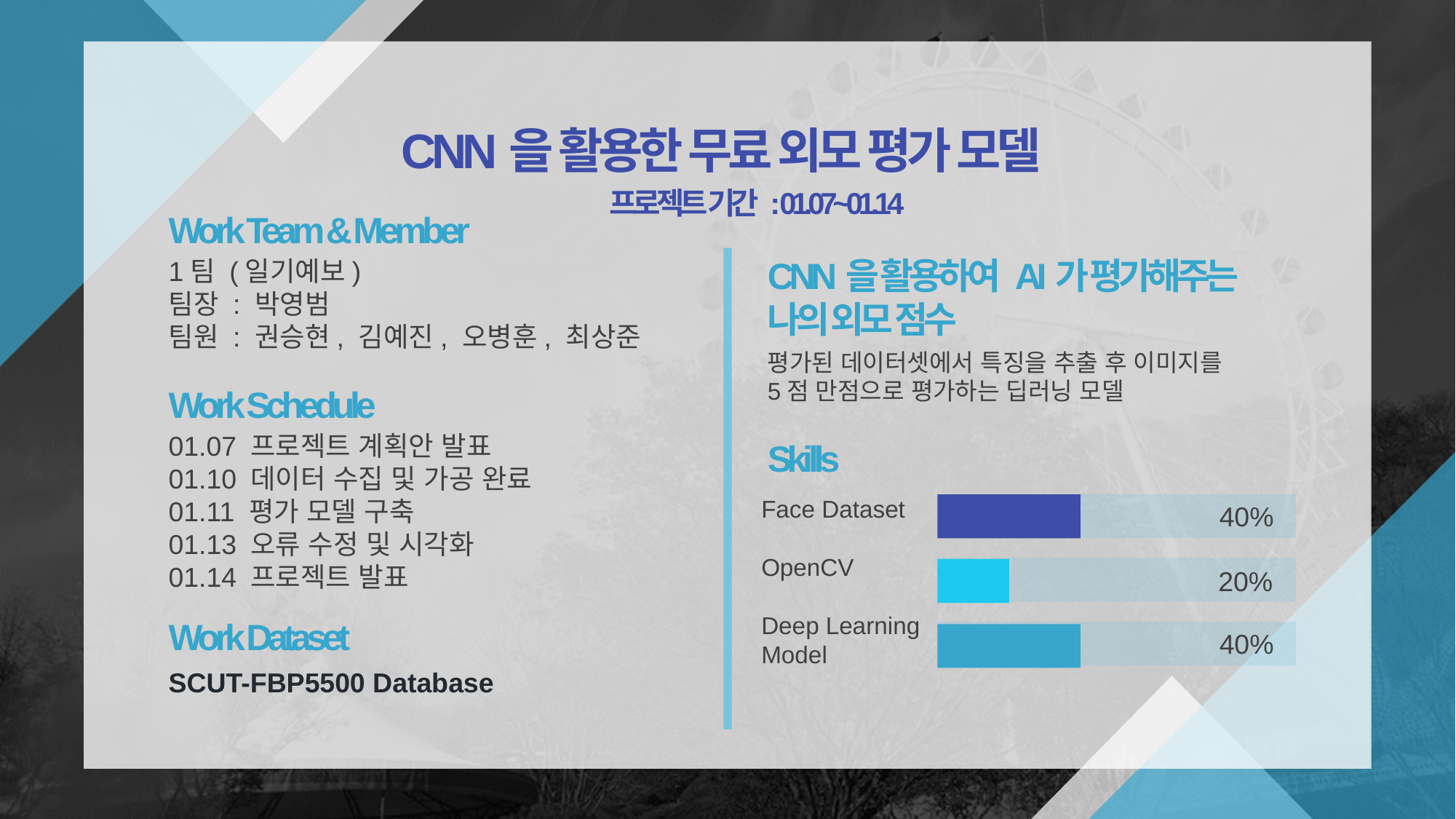

CNN을 활용한 무료 외모 평가 모델
프로젝트 기간 : 01.07~01.14
Work Team & Member
CNN을 활용하여 AI가 평가해주는 나의 외모 점수
1팀 (일기예보)
팀장 : 박영범
팀원 : 권승현, 김예진, 오병훈, 최상준
평가된 데이터셋에서 특징을 추출 후 이미지를
5점 만점으로 평가하는 딥러닝 모델
Work Schedule
01.07 프로젝트 계획안 발표
01.10 데이터 수집 및 가공 완료
01.11 평가 모델 구축
01.13 오류 수정 및 시각화
01.14 프로젝트 발표
Skills

Face Dataset

OpenCV

Deep Learning Model
40%

20%

Work Dataset
40%

SCUT-FBP5500 Database